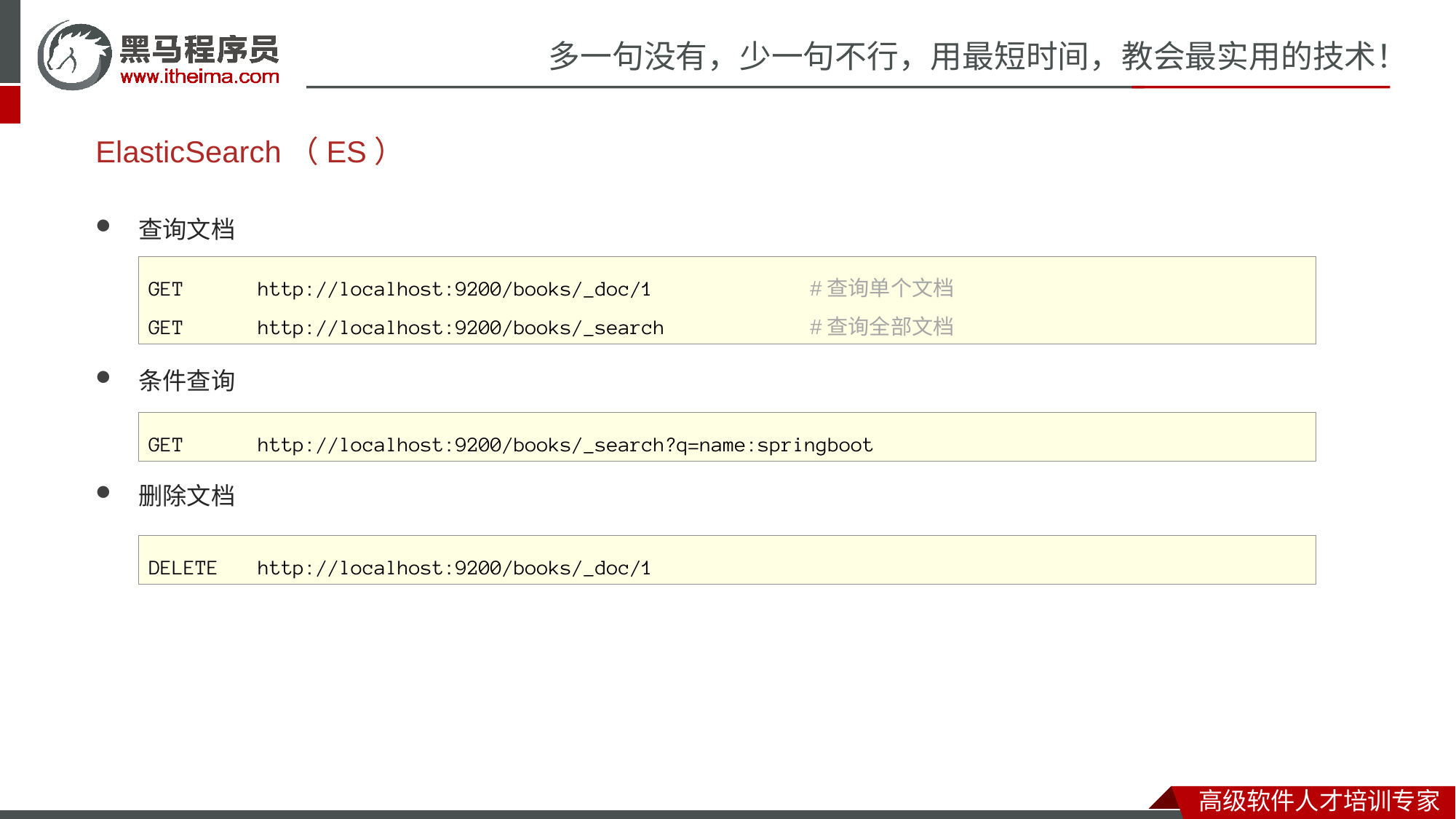

# ElasticSearch（ES）
查询文档

条件查询

删除文档

GET	http://localhost:9200/books/_doc/1		 #查询单个文档
GET	http://localhost:9200/books/_search		 #查询全部文档
GET	http://localhost:9200/books/_search?q=name:springboot
DELETE	http://localhost:9200/books/_doc/1